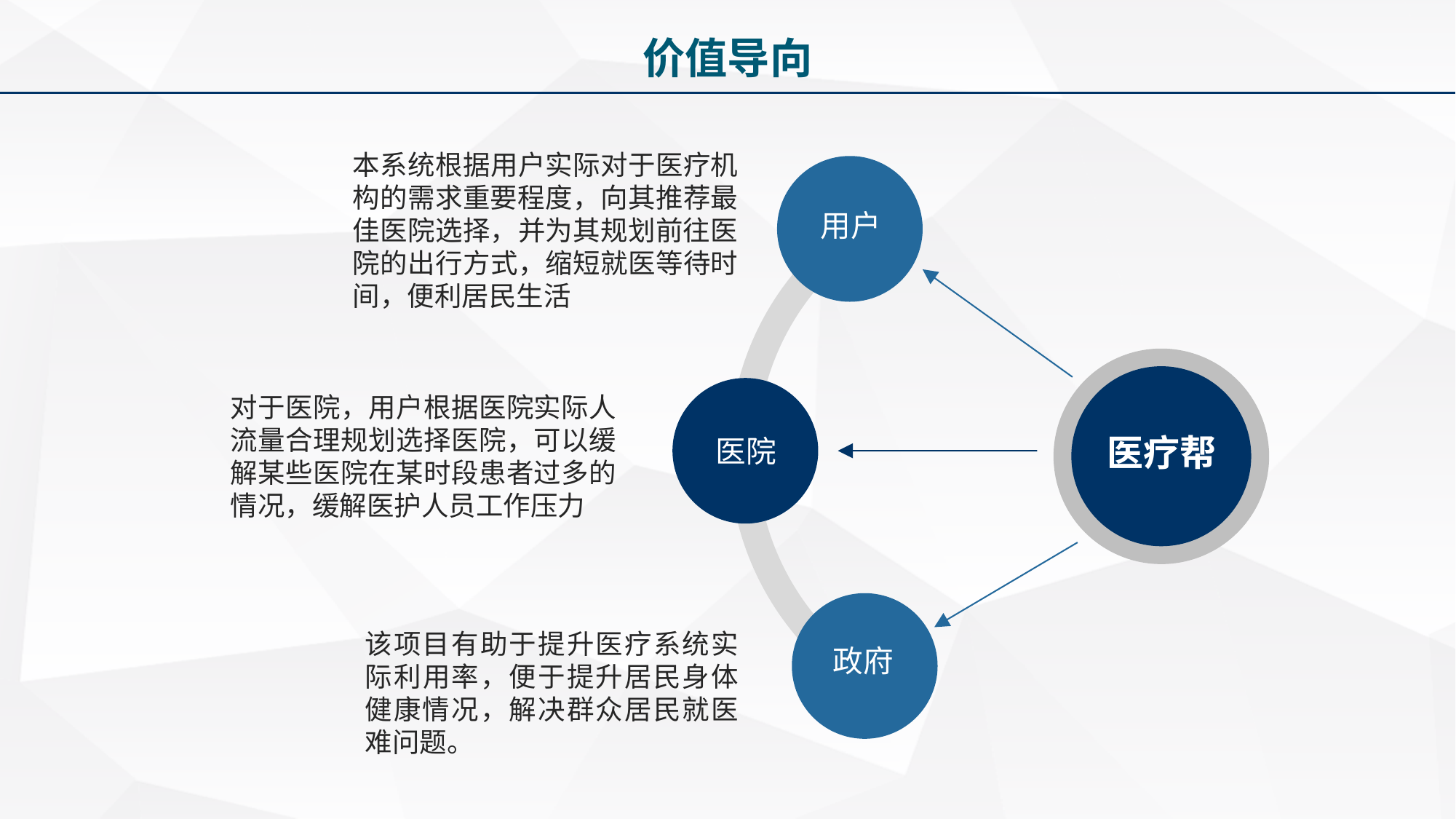

价值导向
本系统根据用户实际对于医疗机构的需求重要程度，向其推荐最佳医院选择，并为其规划前往医院的出行方式，缩短就医等待时间，便利居民生活

用户

对于医院，用户根据医院实际人流量合理规划选择医院，可以缓解某些医院在某时段患者过多的情况，缓解医护人员工作压力
医疗帮
医院

该项目有助于提升医疗系统实际利用率，便于提升居民身体健康情况，解决群众居民就医难问题。
政府